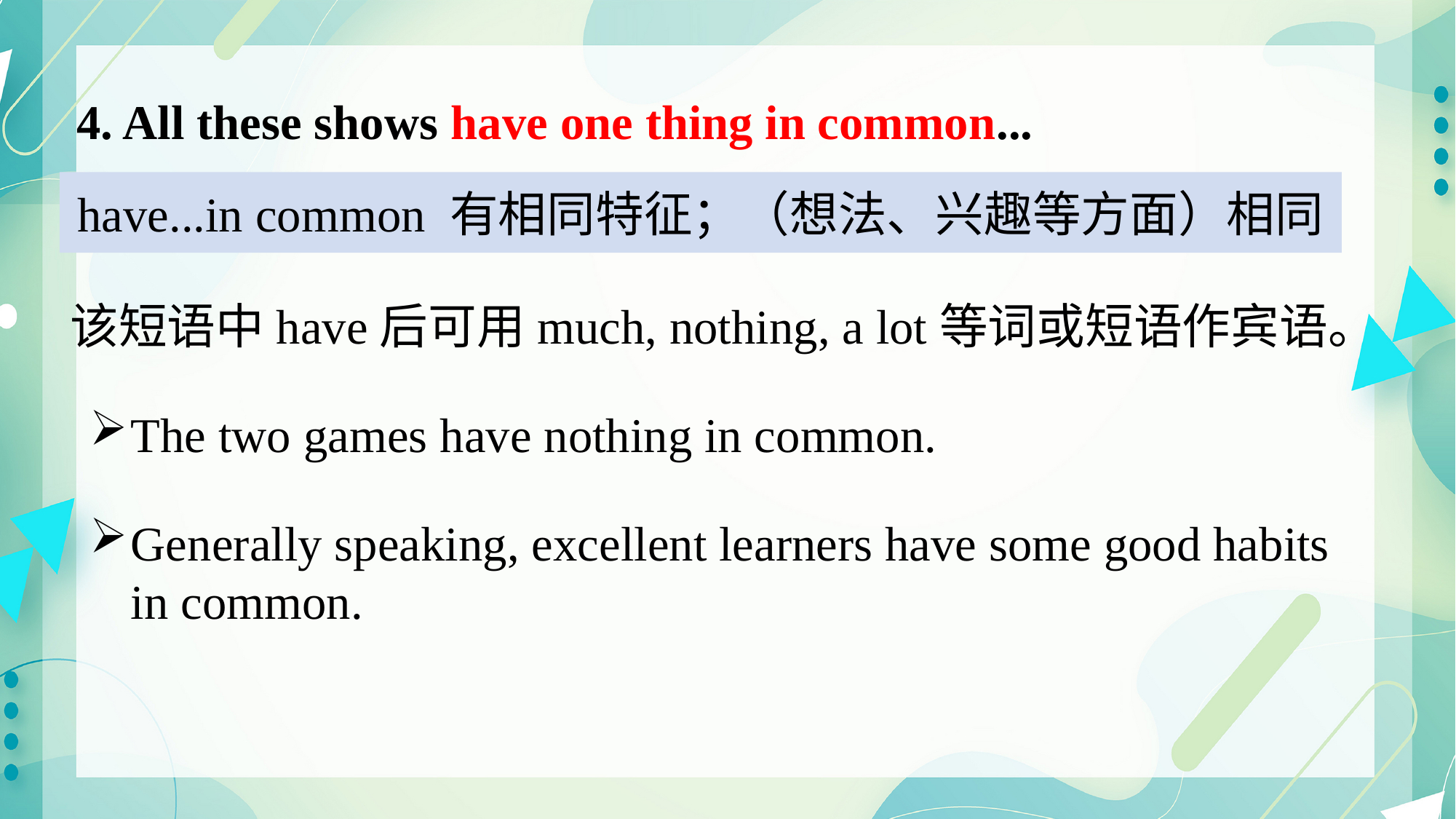

4. All these shows have one thing in common...
have...in common 有相同特征；（想法、兴趣等方面）相同
该短语中have后可用much, nothing, a lot等词或短语作宾语。
The two games have nothing in common.
Generally speaking, excellent learners have some good habits in common.